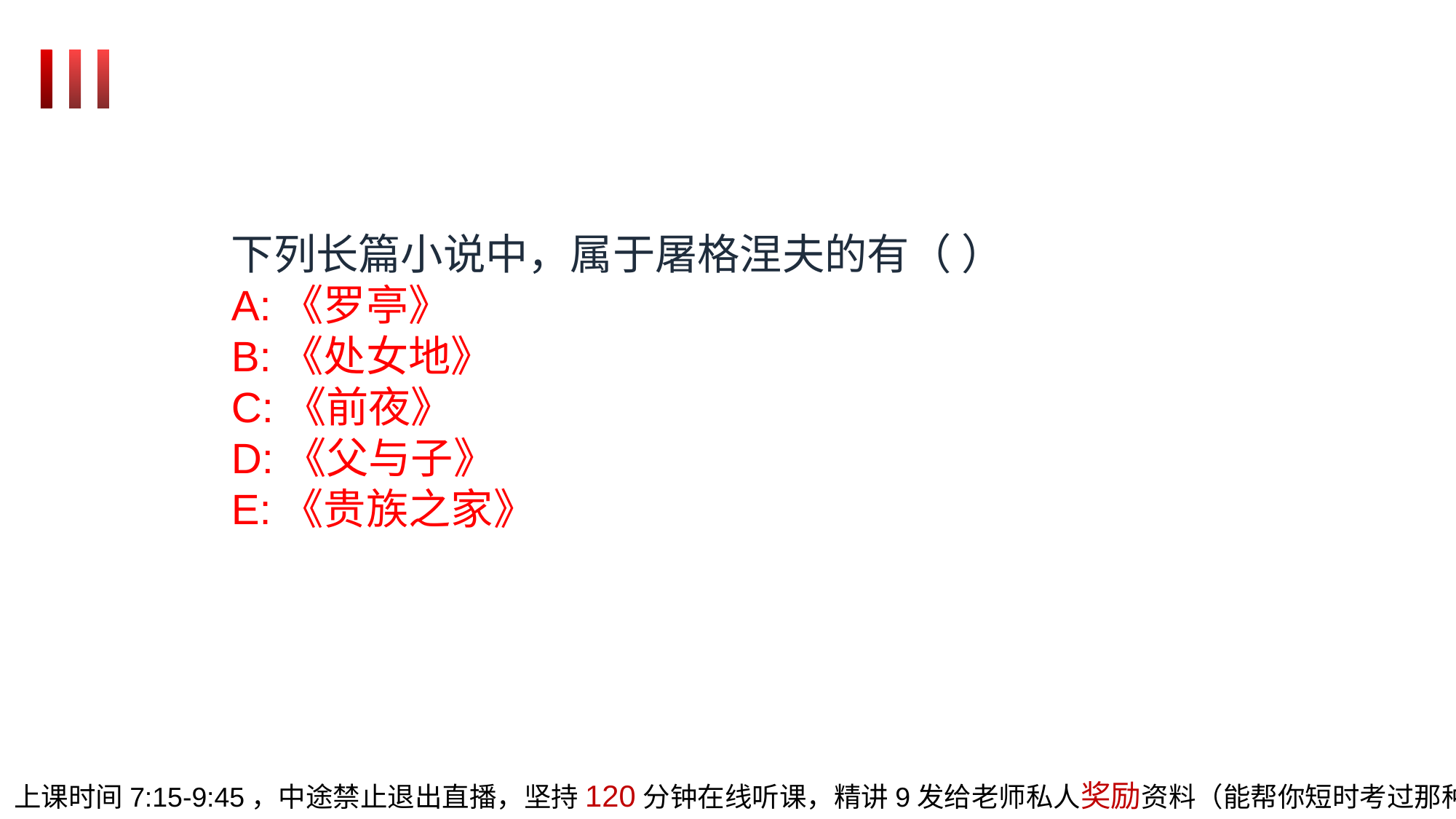

下列长篇小说中，属于屠格涅夫的有（ ）
A:《罗亭》
B:《处女地》
C:《前夜》
D:《父与子》
E:《贵族之家》